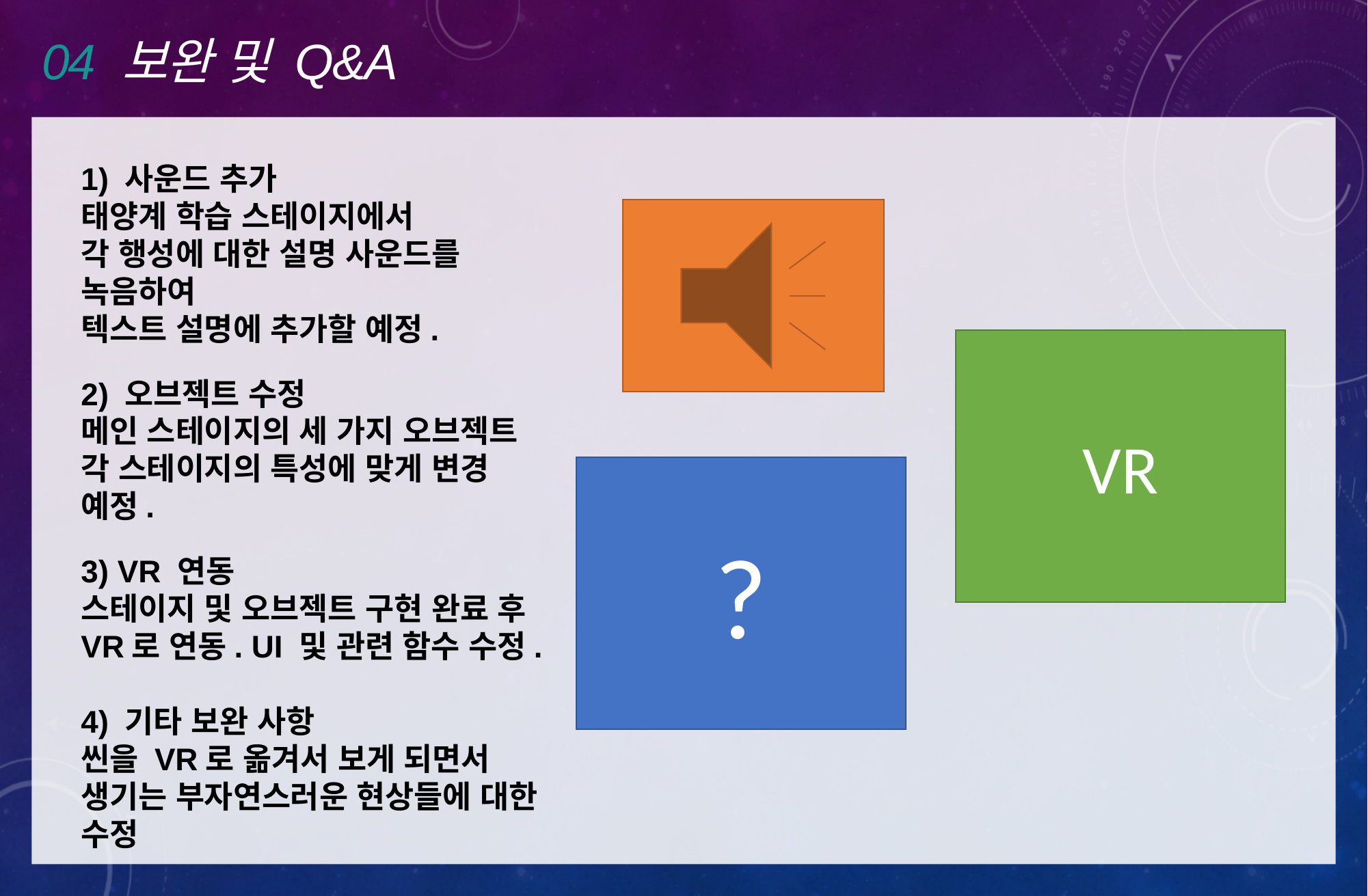

04 보완 및 Q&A

1) 사운드 추가
태양계 학습 스테이지에서
각 행성에 대한 설명 사운드를 녹음하여
텍스트 설명에 추가할 예정.

2) 오브젝트 수정
메인 스테이지의 세 가지 오브젝트 각 스테이지의 특성에 맞게 변경 예정.

3) VR 연동
스테이지 및 오브젝트 구현 완료 후 VR로 연동. UI 및 관련 함수 수정.

4) 기타 보완 사항
씬을 VR로 옮겨서 보게 되면서 생기는 부자연스러운 현상들에 대한 수정

VR
?